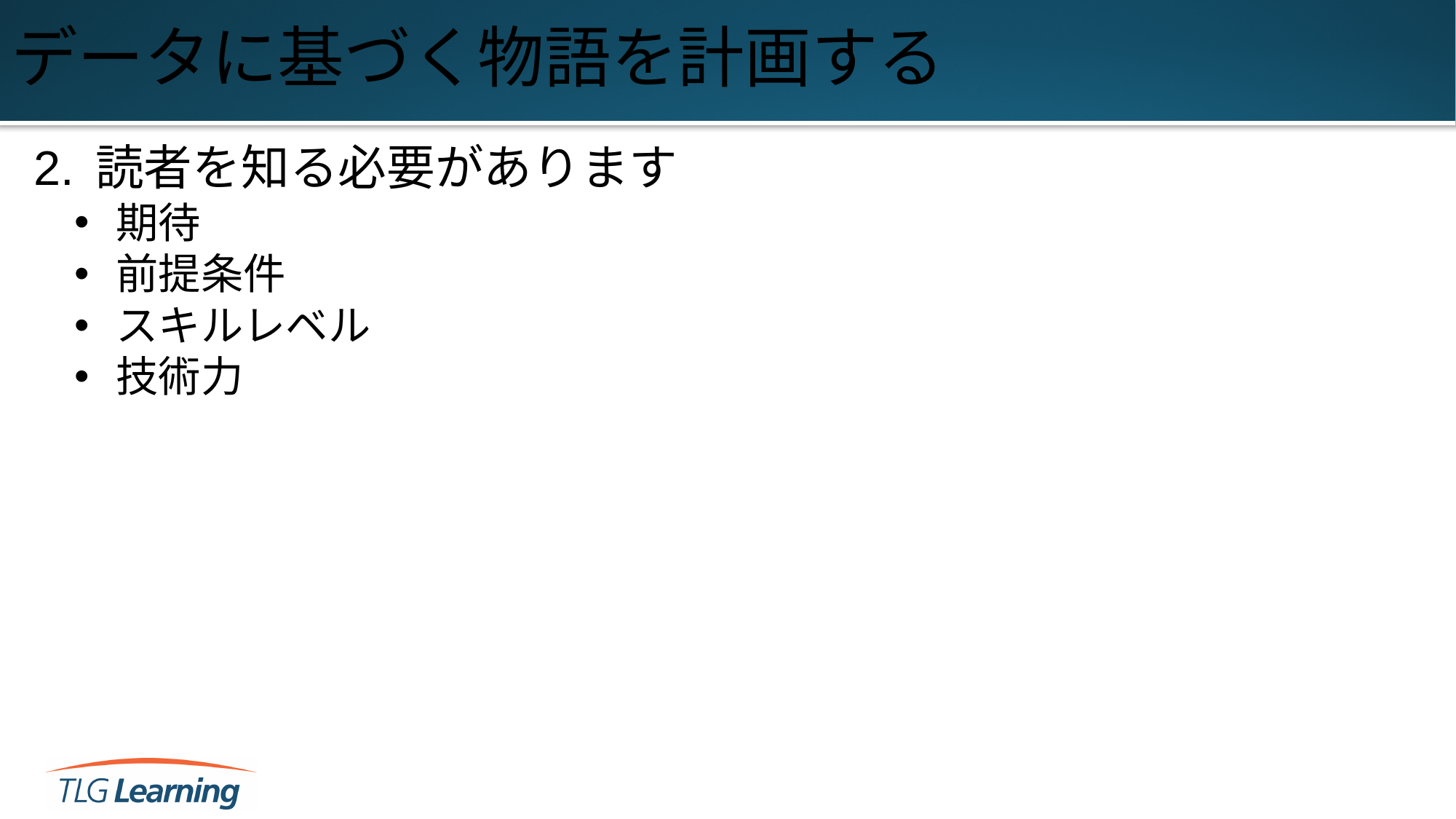

# データに基づく物語を計画する
読者を知る必要があります
期待
前提条件
スキルレベル
技術力